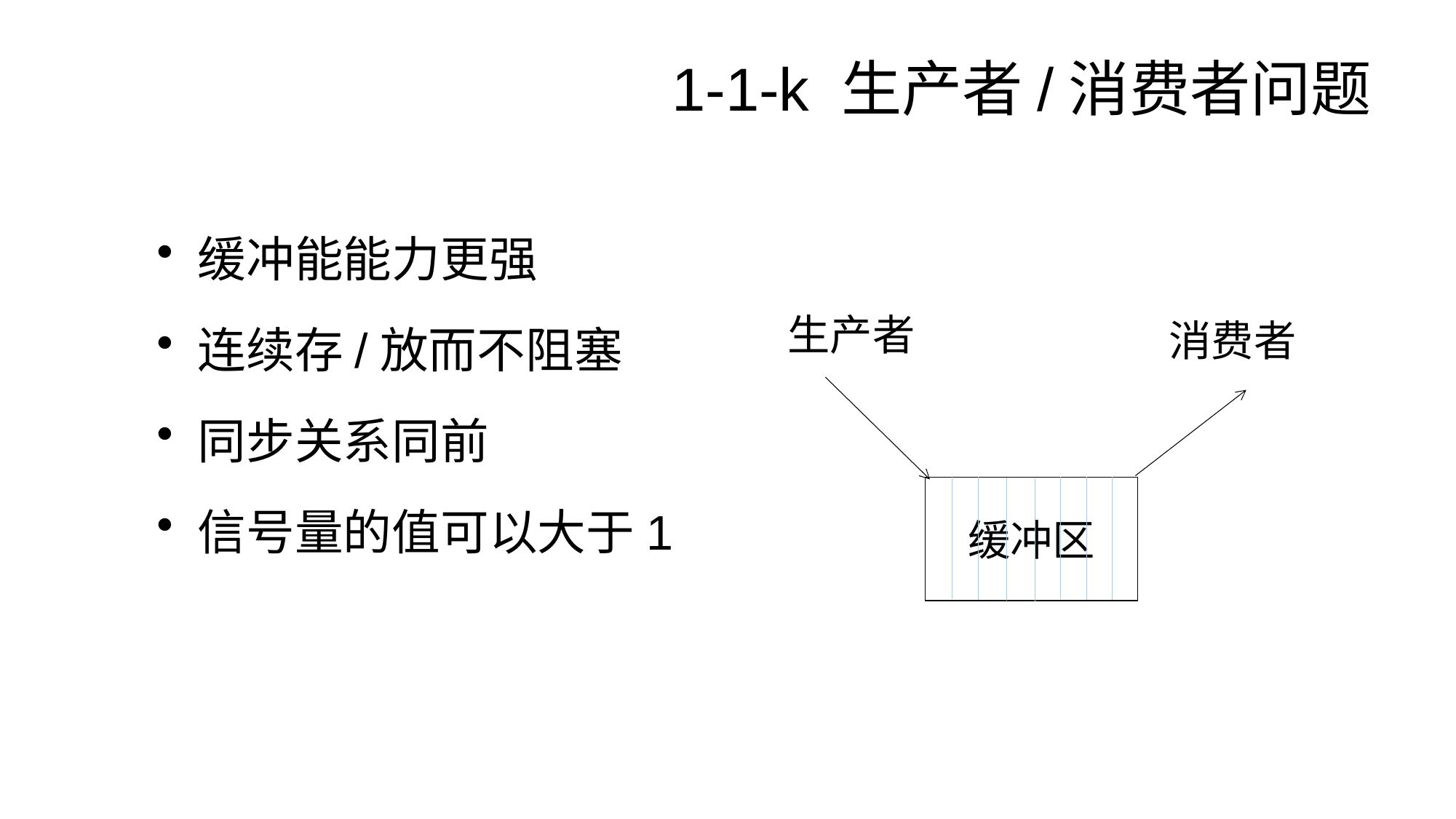

# 1-1-k 生产者/消费者问题
缓冲能能力更强
连续存/放而不阻塞
同步关系同前
信号量的值可以大于1
生产者
消费者
缓冲区